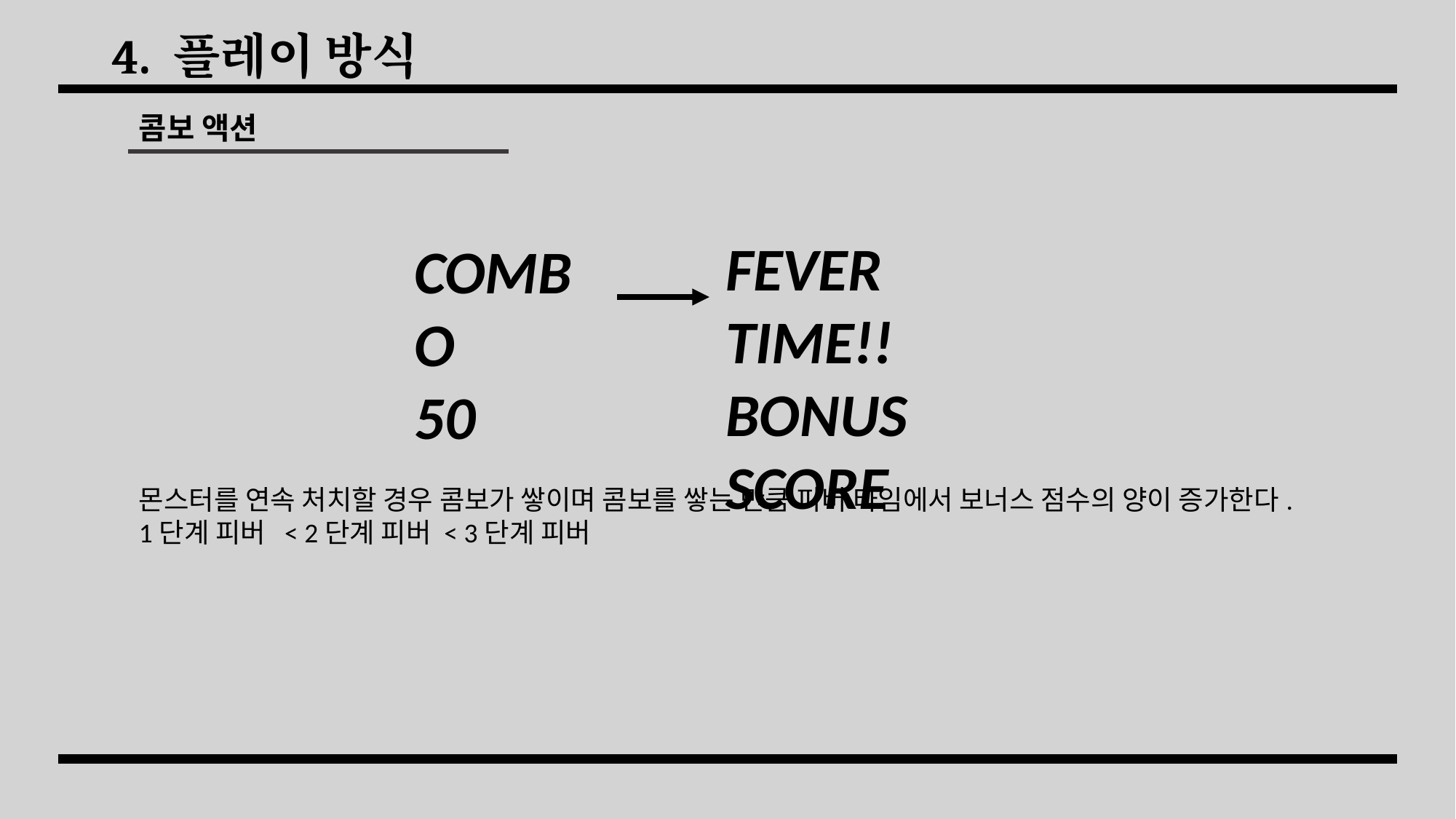

# 4. 플레이 방식
콤보 액션
FEVER TIME!!
BONUS SCORE
COMBO
50
몬스터를 연속 처치할 경우 콤보가 쌓이며 콤보를 쌓는 만큼 피버 타임에서 보너스 점수의 양이 증가한다.
1단계 피버  < 2단계 피버 < 3단계 피버
콤보 시스템을 통해
유저가 일정 시간동안 연속적으로 적을 처치하게 되면
콤보 점수를 주어서 유저가 게임에 집중력을 높일 수 있도록 한다.
또한 콤보 점수를 일정량 쌓으면 피버 타임과 유사한 연출을 통해
유저가 현재 게임의 매우 잘하고 있다는 기분을 받도록 한다.

또한 피버 타임에 유저의 캐릭터가 날아가는 듯한 연출을 하며
많은 몬스터들을 지나가게 하는데 이때 터치로 몬스터를 처치하는 만큼 점수를 추가로 준다.
피버타임은 스테이지 진행도와는 연관성이 없으며
기본적으로 스테이지에서 얻을 수 있는 최대 점수가 이미 정해져 있고
거기에 +@로 피버 타임 점수가 추가된다.